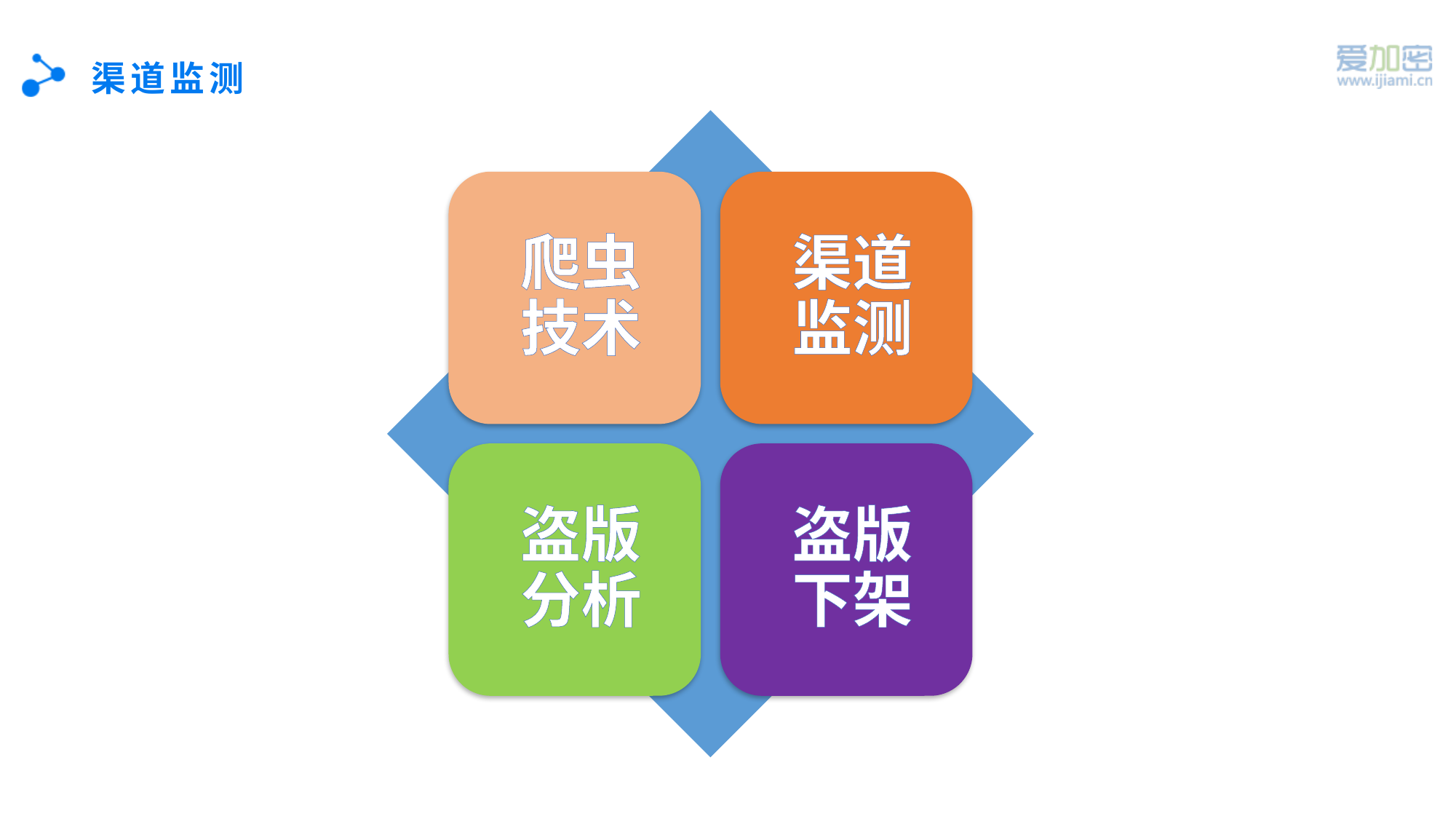

# 渠道监测
爬虫
技术
渠道
监测
盗版
分析
盗版
下架